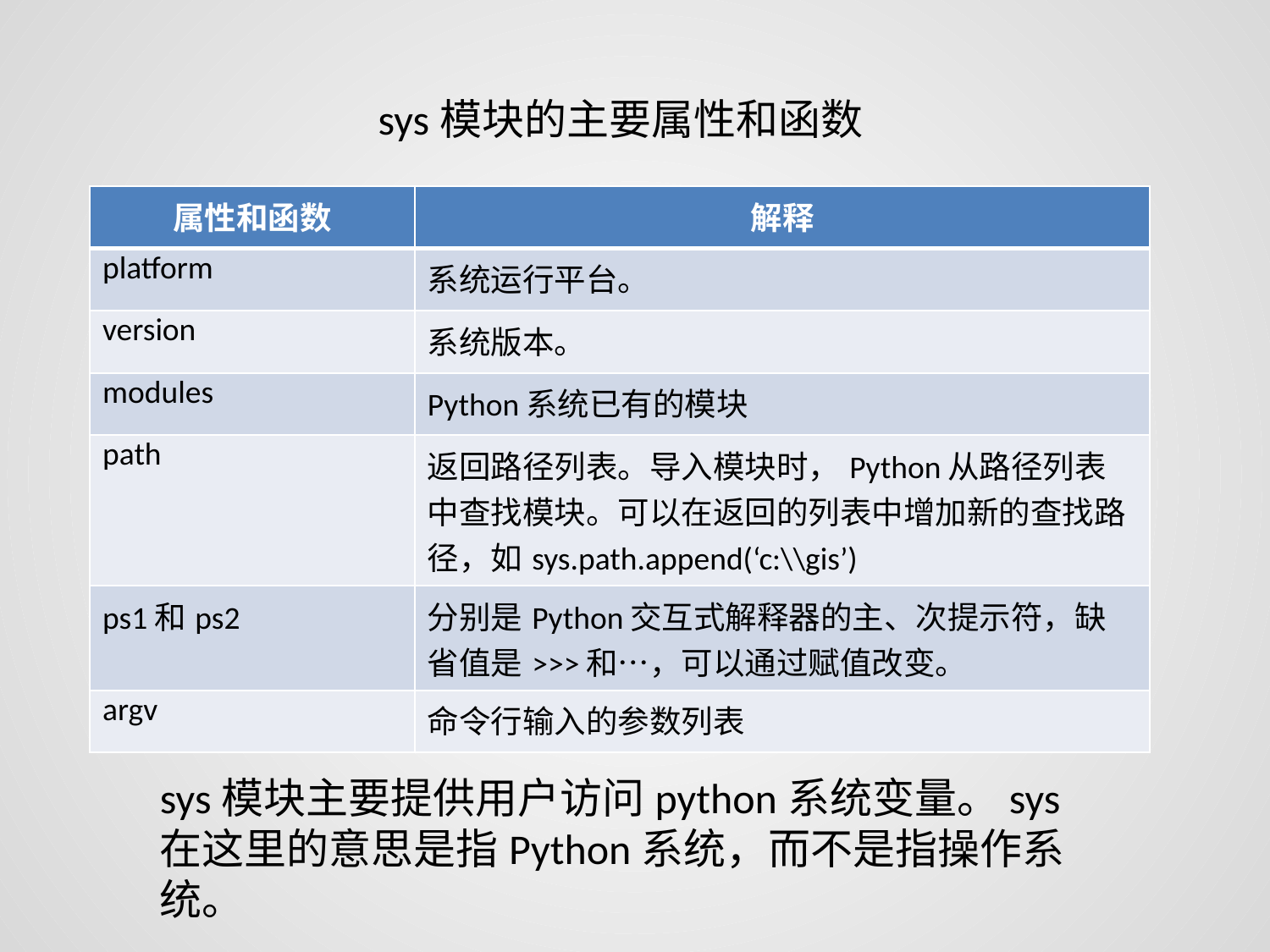

sys模块的主要属性和函数
| 属性和函数 | 解释 |
| --- | --- |
| platform | 系统运行平台。 |
| version | 系统版本。 |
| modules | Python系统已有的模块 |
| path | 返回路径列表。导入模块时，Python从路径列表中查找模块。可以在返回的列表中增加新的查找路径，如sys.path.append(‘c:\\gis’) |
| ps1和ps2 | 分别是Python交互式解释器的主、次提示符，缺省值是>>>和…，可以通过赋值改变。 |
| argv | 命令行输入的参数列表 |
sys模块主要提供用户访问python系统变量。sys在这里的意思是指Python系统，而不是指操作系统。